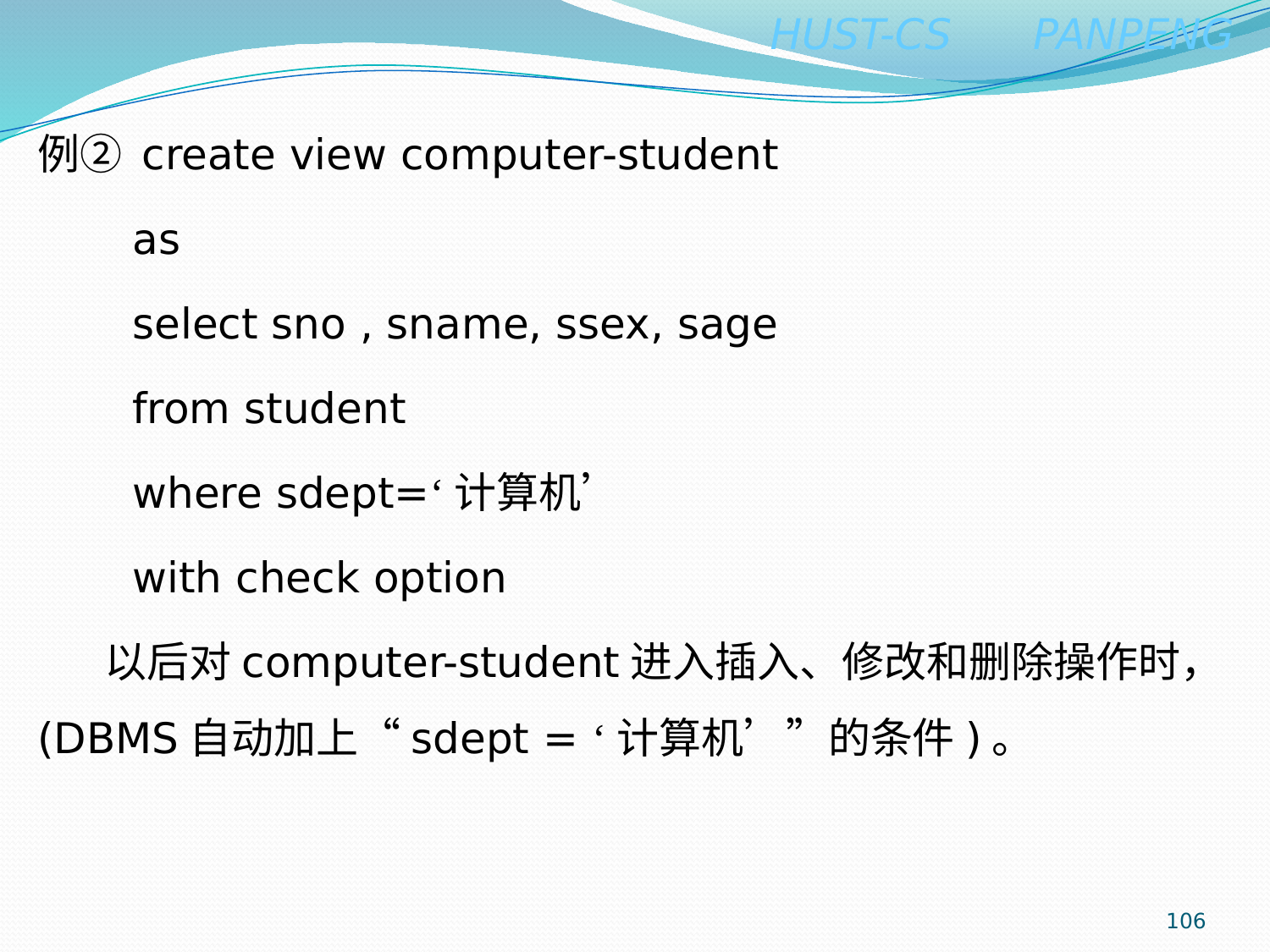

例② create view computer-student
       as
       select sno , sname, ssex, sage
       from student
       where sdept=‘计算机’
       with check option
      以后对computer-student进入插入、修改和删除操作时，(DBMS自动加上“sdept = ‘计算机’”的条件)。
106